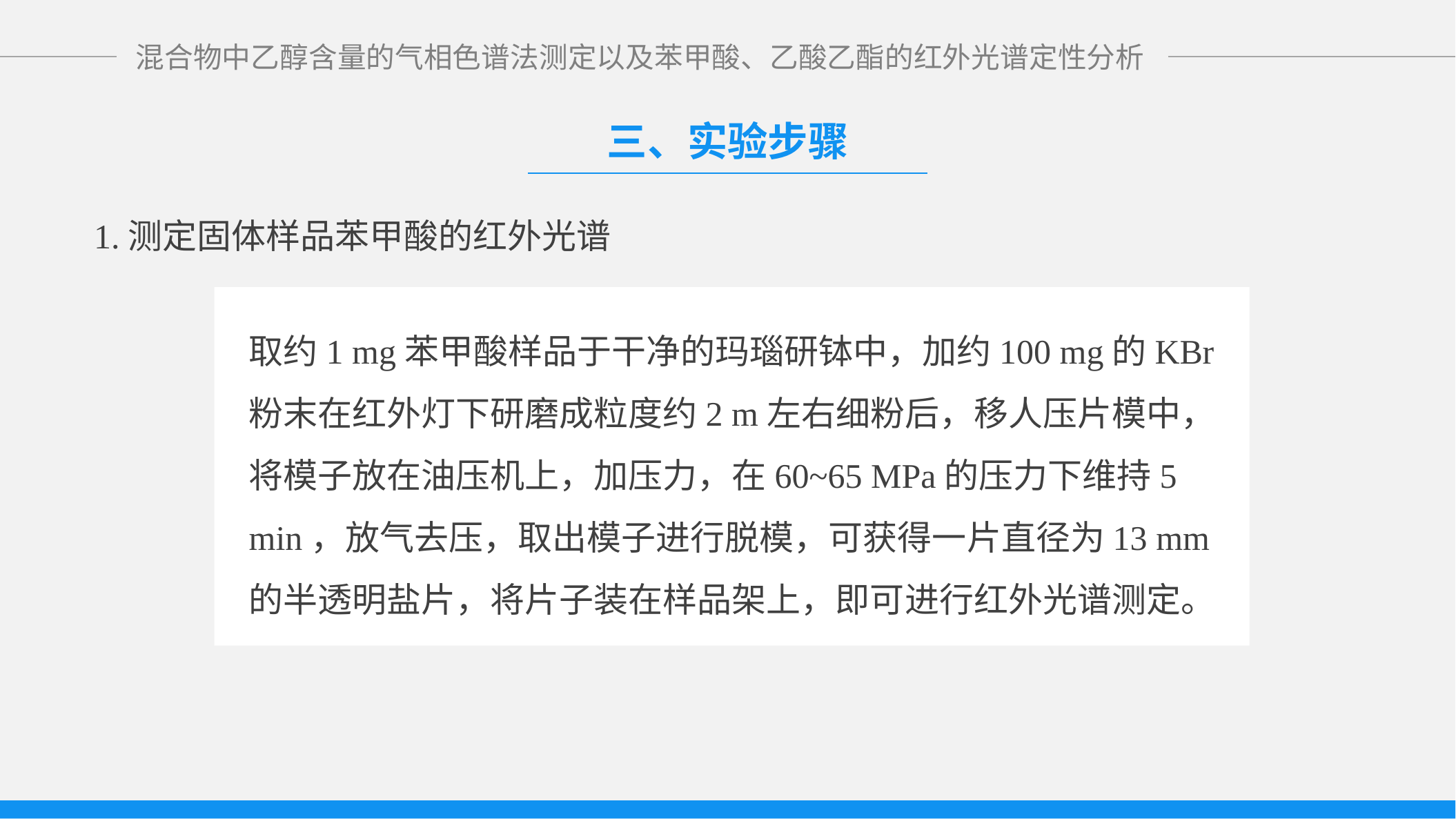

三、实验步骤
1.测定固体样品苯甲酸的红外光谱

取约1 mg苯甲酸样品于干净的玛瑙研钵中，加约100 mg的KBr粉末在红外灯下研磨成粒度约2 m左右细粉后，移人压片模中，将模子放在油压机上，加压力，在60~65 MPa的压力下维持5 min，放气去压，取出模子进行脱模，可获得一片直径为13 mm的半透明盐片，将片子装在样品架上，即可进行红外光谱测定。